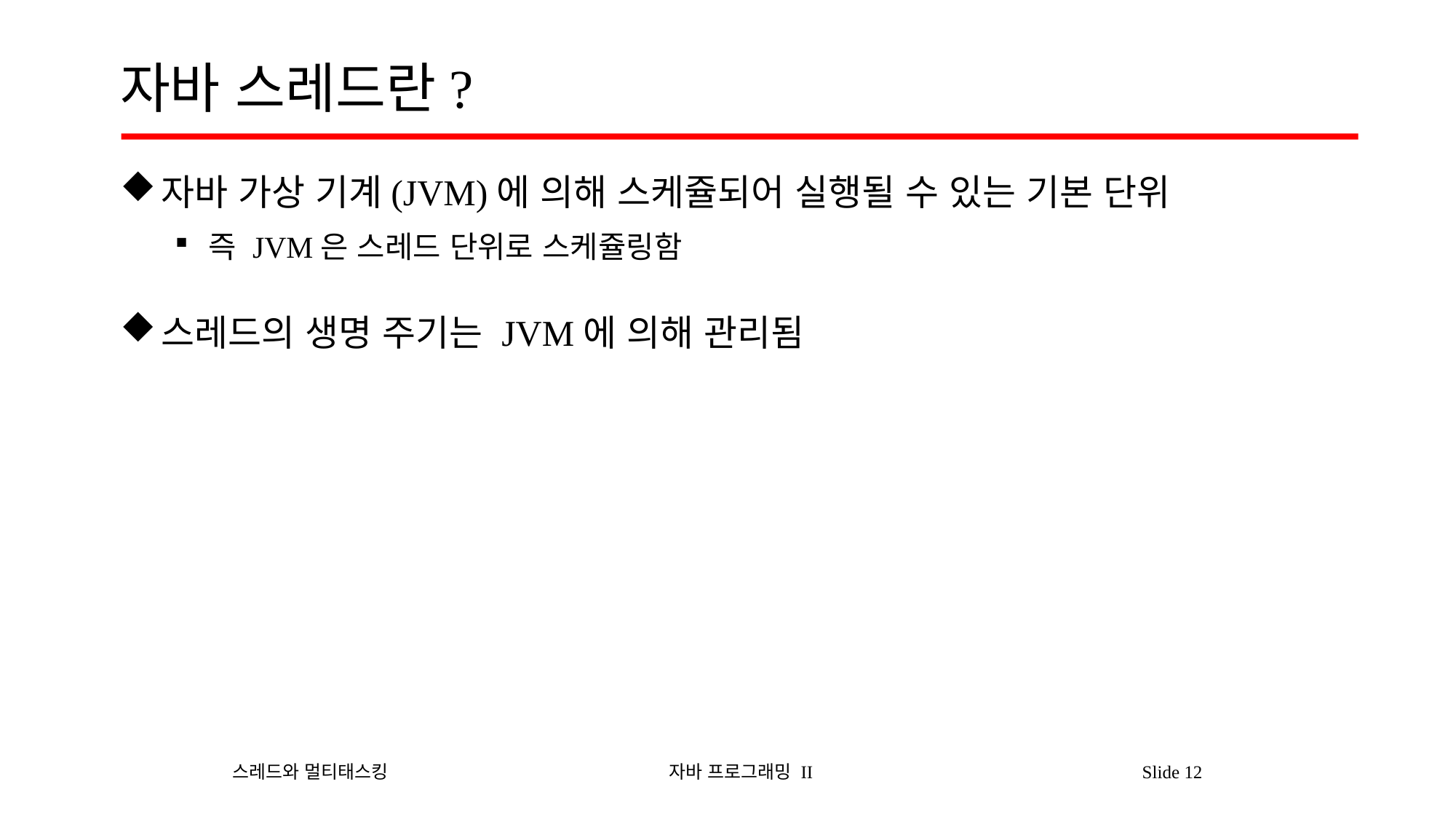

# 자바 스레드란?
자바 가상 기계(JVM)에 의해 스케쥴되어 실행될 수 있는 기본 단위
즉 JVM은 스레드 단위로 스케쥴링함
스레드의 생명 주기는 JVM에 의해 관리됨